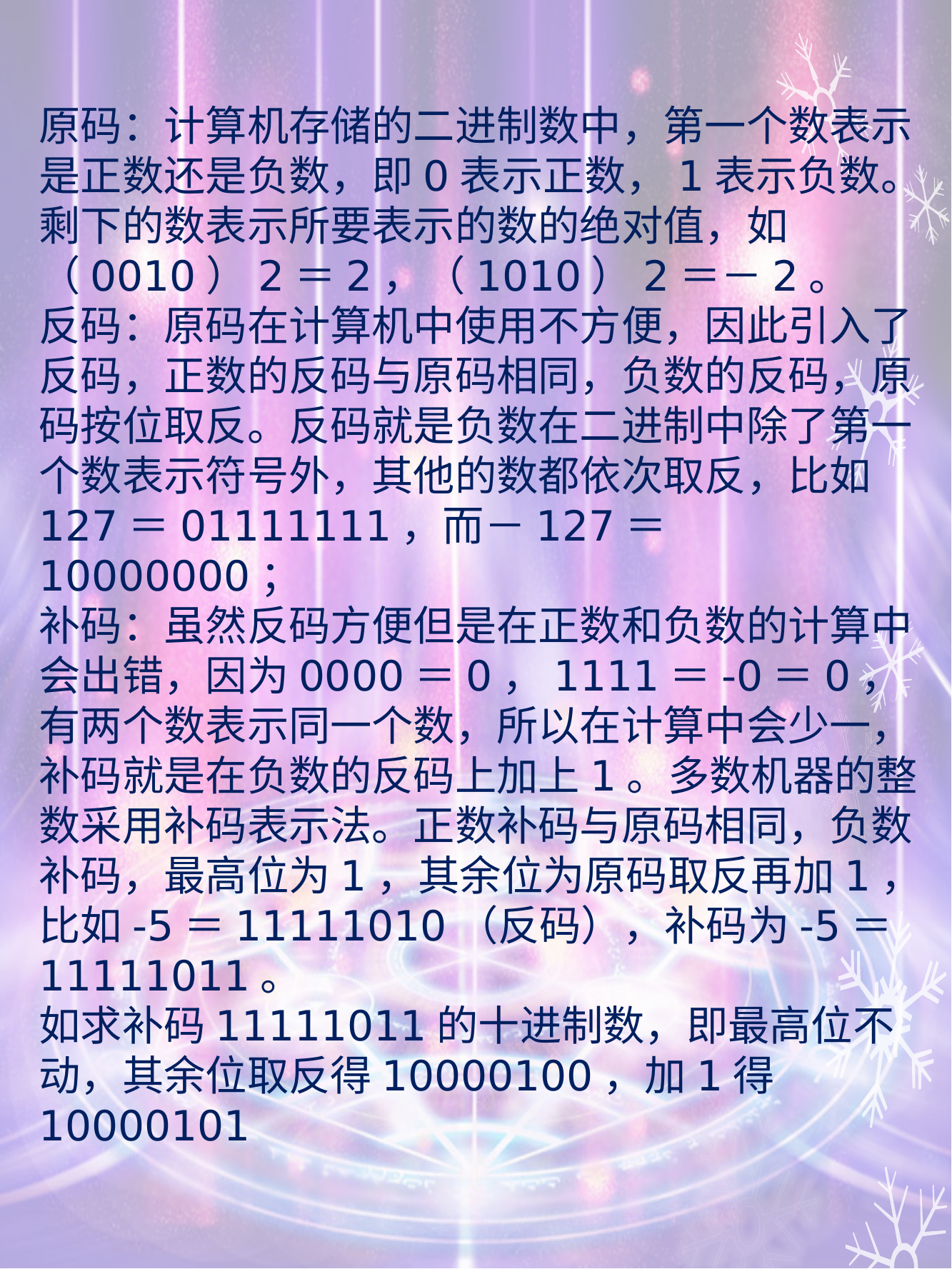

原码：计算机存储的二进制数中，第一个数表示是正数还是负数，即0表示正数，1表示负数。剩下的数表示所要表示的数的绝对值，如（0010）2＝2，（1010）2＝－2。
反码：原码在计算机中使用不方便，因此引入了反码，正数的反码与原码相同，负数的反码，原码按位取反。反码就是负数在二进制中除了第一个数表示符号外，其他的数都依次取反，比如127＝01111111，而－127＝10000000；
补码：虽然反码方便但是在正数和负数的计算中会出错，因为0000＝0，1111＝-0＝0，有两个数表示同一个数，所以在计算中会少一，补码就是在负数的反码上加上1。多数机器的整数采用补码表示法。正数补码与原码相同，负数补码，最高位为1，其余位为原码取反再加1，比如-5＝11111010（反码），补码为-5＝11111011。
如求补码11111011的十进制数，即最高位不动，其余位取反得10000100，加1得10000101